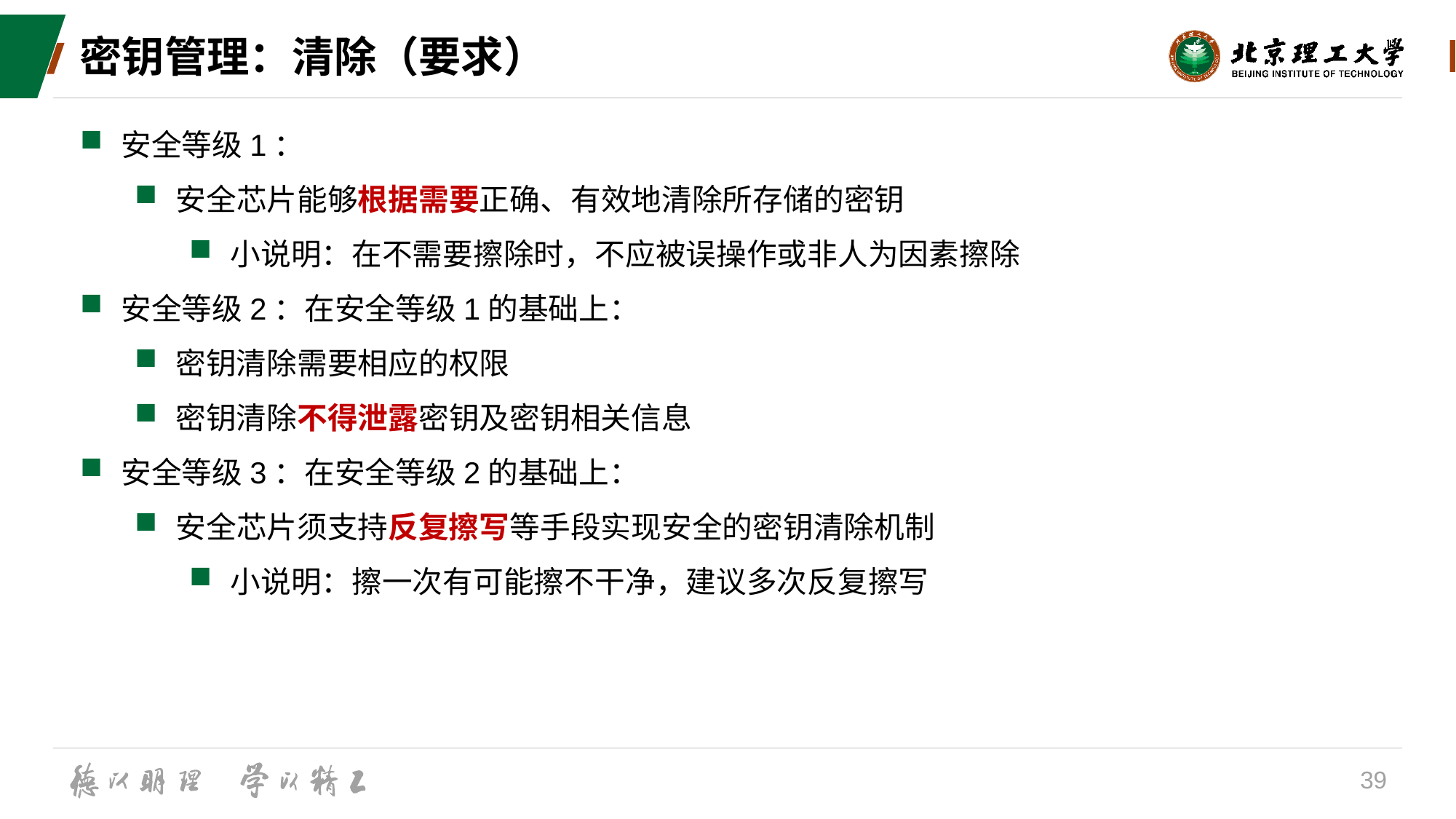

# 密钥管理：清除（要求）
安全等级1：
安全芯片能够根据需要正确、有效地清除所存储的密钥
小说明：在不需要擦除时，不应被误操作或非人为因素擦除
安全等级2：在安全等级1的基础上：
密钥清除需要相应的权限
密钥清除不得泄露密钥及密钥相关信息
安全等级3：在安全等级2的基础上：
安全芯片须支持反复擦写等手段实现安全的密钥清除机制
小说明：擦一次有可能擦不干净，建议多次反复擦写